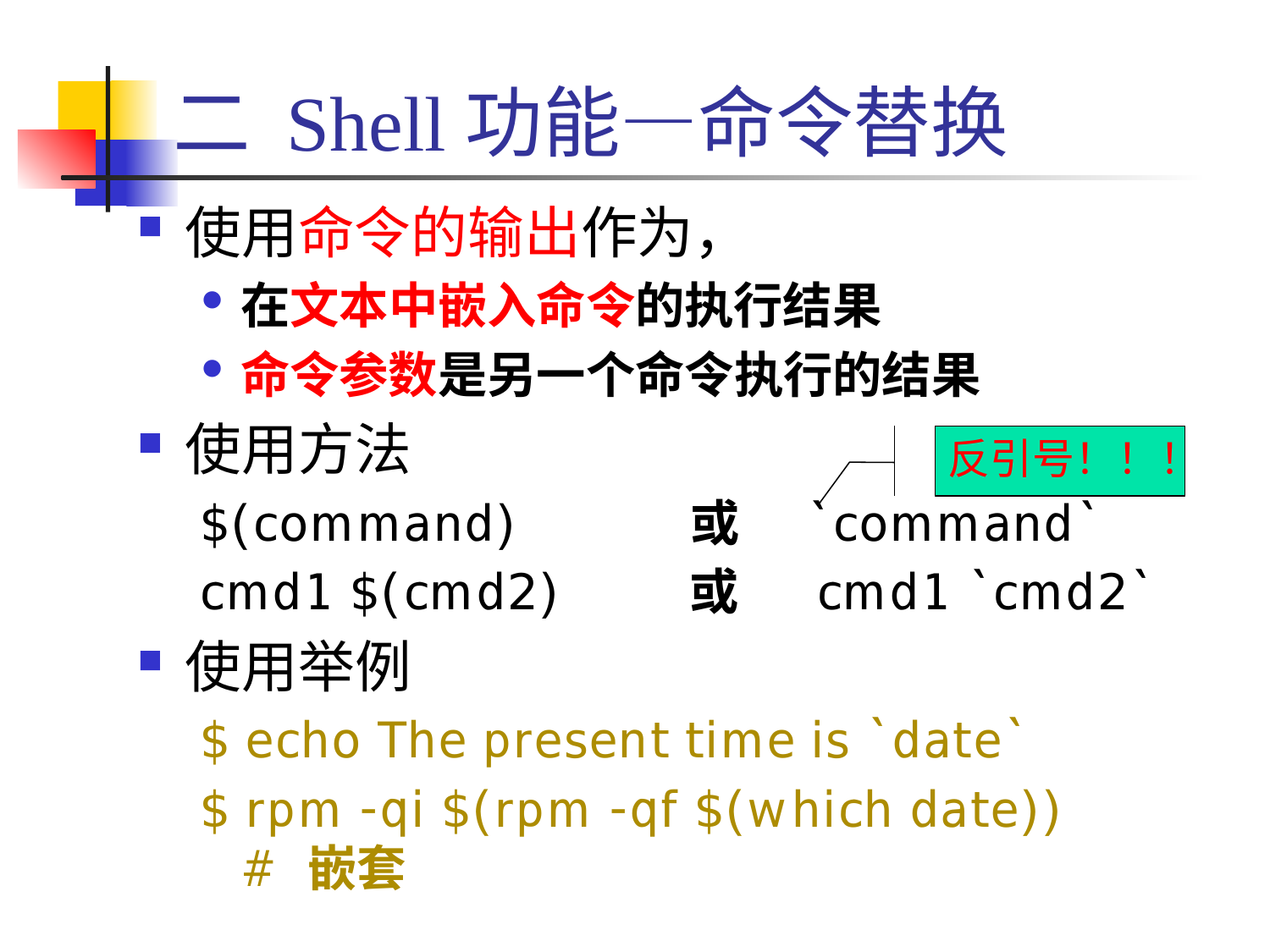

# 二 Shell功能—命令替换
使用命令的输出作为，
在文本中嵌入命令的执行结果
命令参数是另一个命令执行的结果
使用方法
$(command)           或     `command`
cmd1 $(cmd2)        或      cmd1 `cmd2`
使用举例
$ echo The present time is `date`
$ rpm -qi $(rpm -qf $(which date))        # 嵌套
反引号！！！